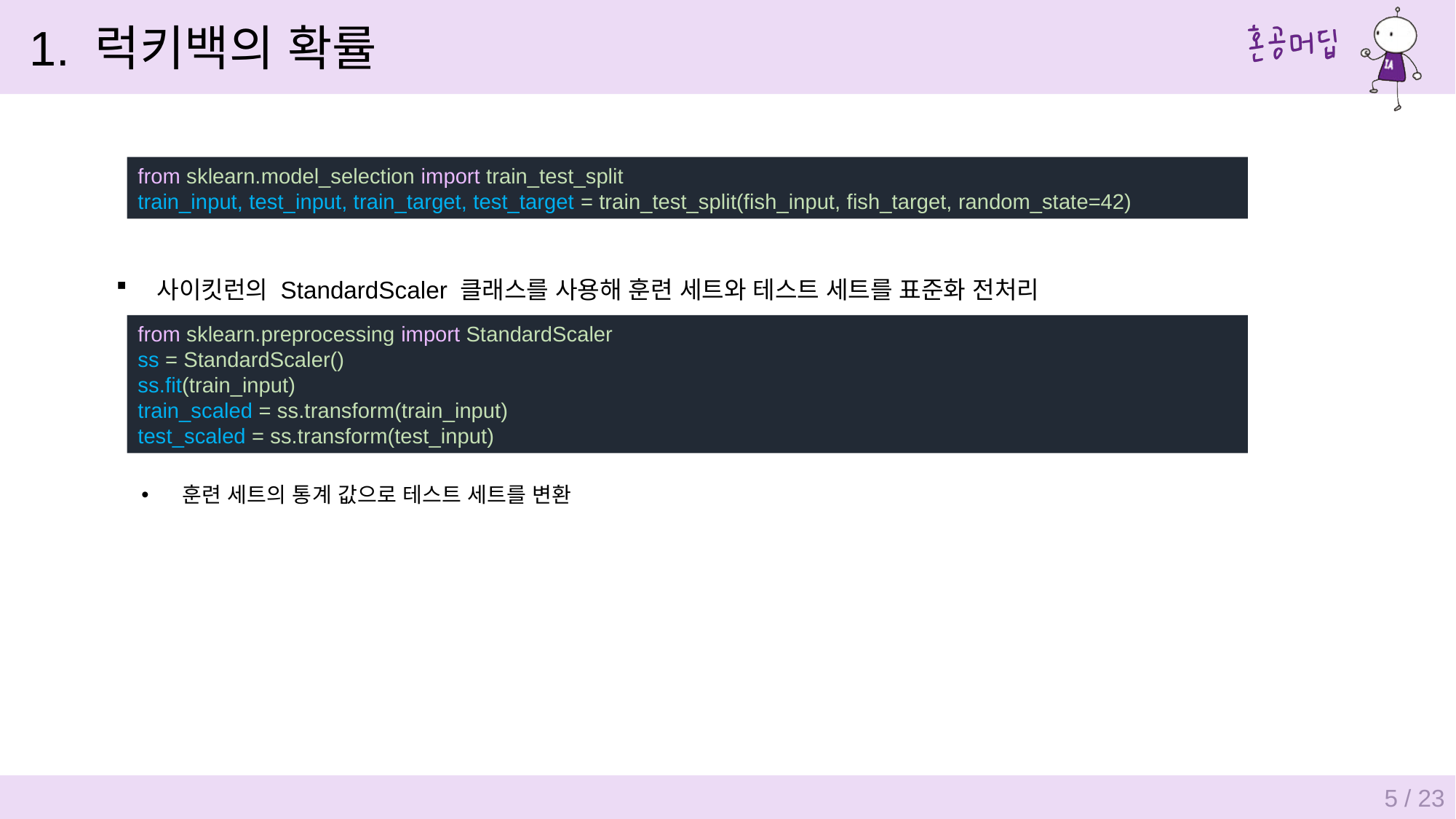

1. 럭키백의 확률
from sklearn.model_selection import train_test_split
train_input, test_input, train_target, test_target = train_test_split(fish_input, fish_target, random_state=42)
사이킷런의 StandardScaler 클래스를 사용해 훈련 세트와 테스트 세트를 표준화 전처리
from sklearn.preprocessing import StandardScaler
ss = StandardScaler()
ss.fit(train_input)
train_scaled = ss.transform(train_input)
test_scaled = ss.transform(test_input)
훈련 세트의 통계 값으로 테스트 세트를 변환
5 / 23